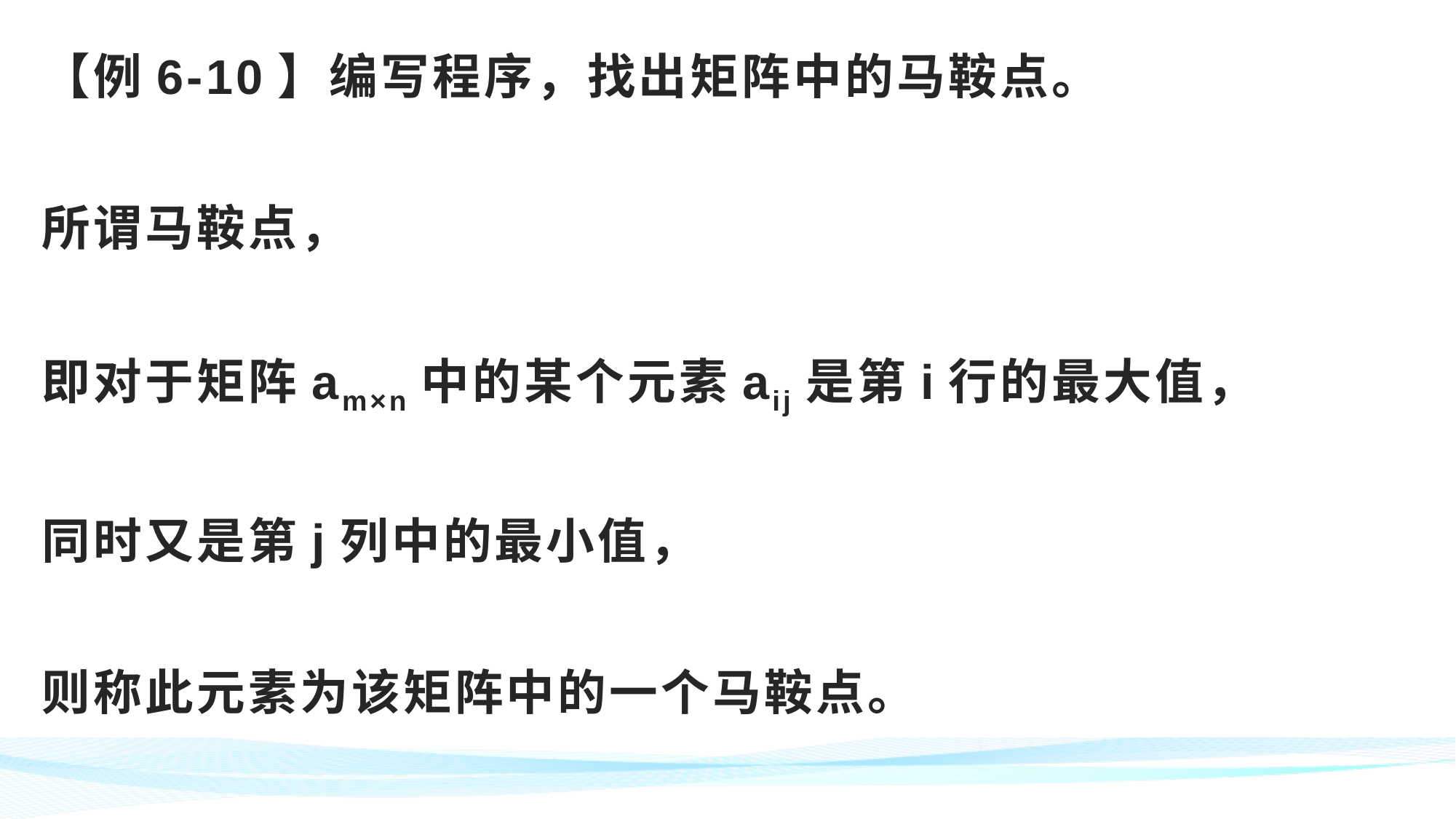

# 【例6-10】编写程序，找出矩阵中的马鞍点。 所谓马鞍点， 即对于矩阵am×n中的某个元素aij是第i行的最大值， 同时又是第j列中的最小值， 则称此元素为该矩阵中的一个马鞍点。
96